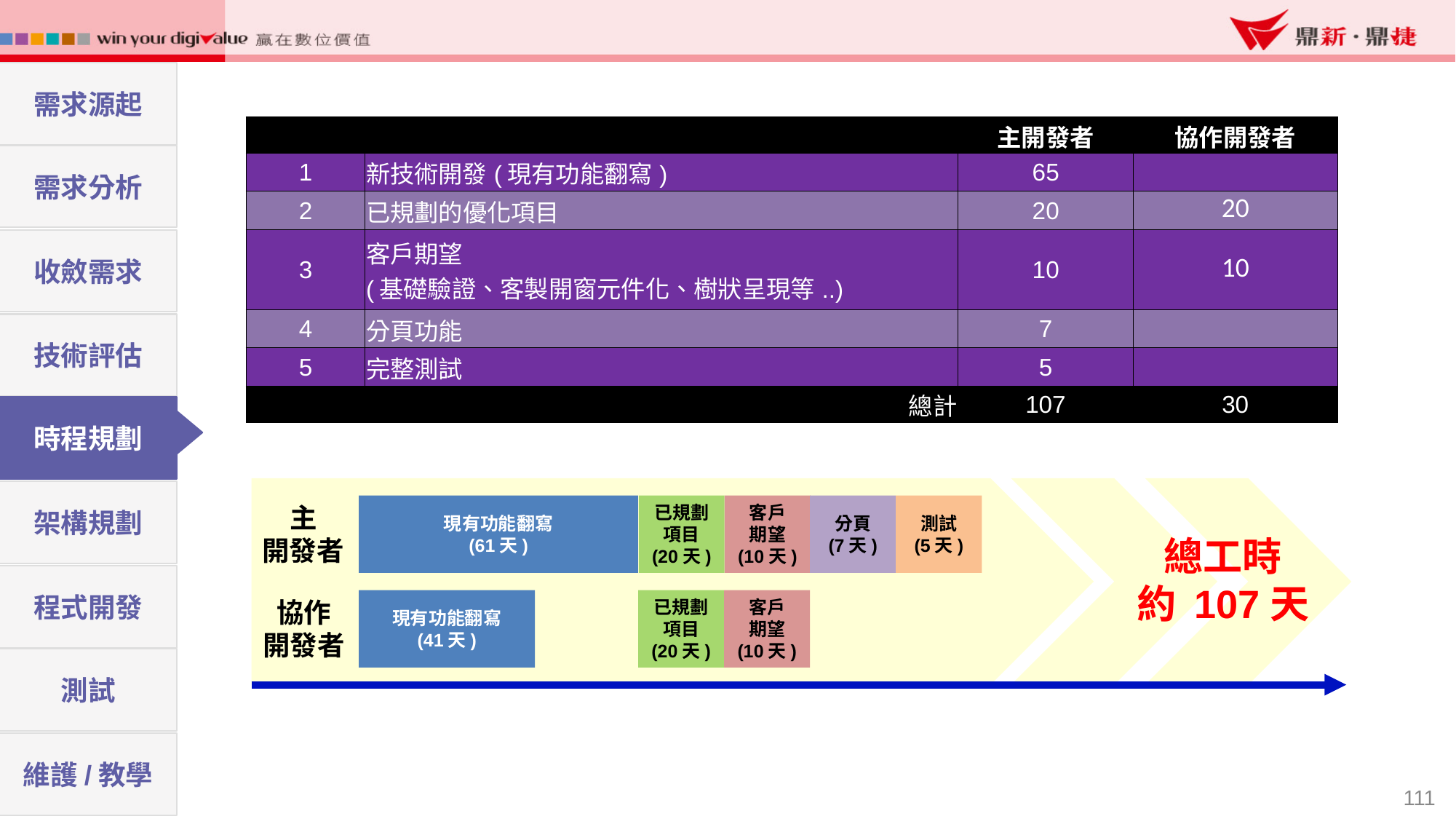

需求源起
|  |  | 主開發者 | 協作開發者 |
| --- | --- | --- | --- |
| 1 | 新技術開發(現有功能翻寫) | 65 |  |
| 2 | 已規劃的優化項目 | 20 | 20 |
| 3 | 客戶期望 (基礎驗證、客製開窗元件化、樹狀呈現等..) | 10 | 10 |
| 4 | 分頁功能 | 7 |  |
| 5 | 完整測試 | 5 |  |
|  | 總計 | 107 | 30 |
需求分析
收斂需求
技術評估
時程規劃

架構規劃
現有功能翻寫
(61天)
已規劃
項目
(20天)
客戶
期望
(10天)
分頁
(7天)
測試
(5天)
主
開發者
總工時
約 107天
程式開發
現有功能翻寫
(41天)
已規劃項目
(20天)
客戶
期望
(10天)
協作
開發者
測試
維護/教學
111